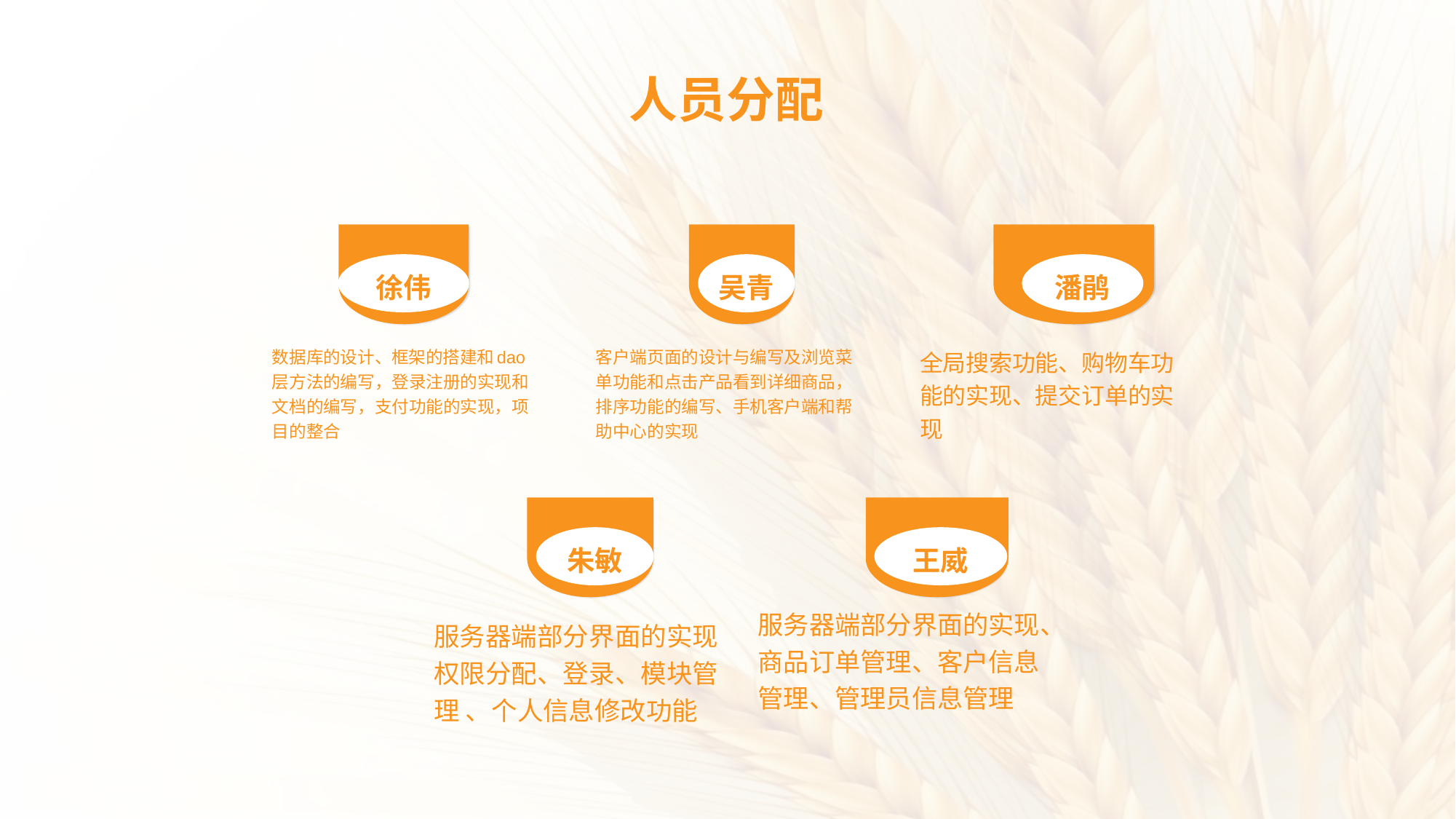

人员分配

吴青
客户端页面的设计与编写及浏览菜单功能和点击产品看到详细商品，排序功能的编写、手机客户端和帮助中心的实现

徐伟
数据库的设计、框架的搭建和dao层方法的编写，登录注册的实现和文档的编写，支付功能的实现，项目的整合

潘鹃
全局搜索功能、购物车功能的实现、提交订单的实现

王威
服务器端部分界面的实现、商品订单管理、客户信息管理、管理员信息管理

朱敏
服务器端部分界面的实现权限分配、登录、模块管理 、个人信息修改功能